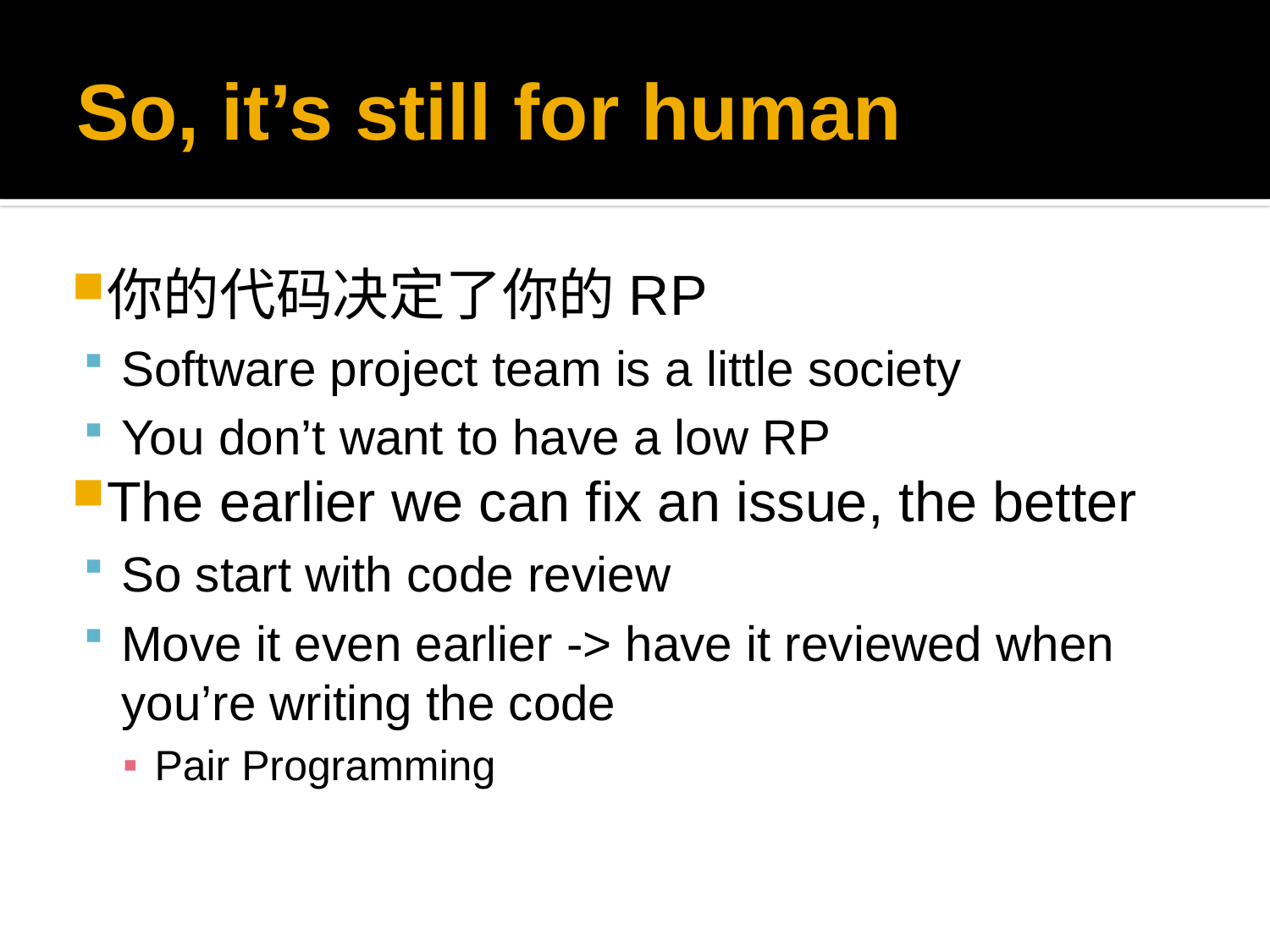

# So, it’s still for human
你的代码决定了你的RP
Software project team is a little society
You don’t want to have a low RP
The earlier we can fix an issue, the better
So start with code review
Move it even earlier -> have it reviewed when you’re writing the code
Pair Programming